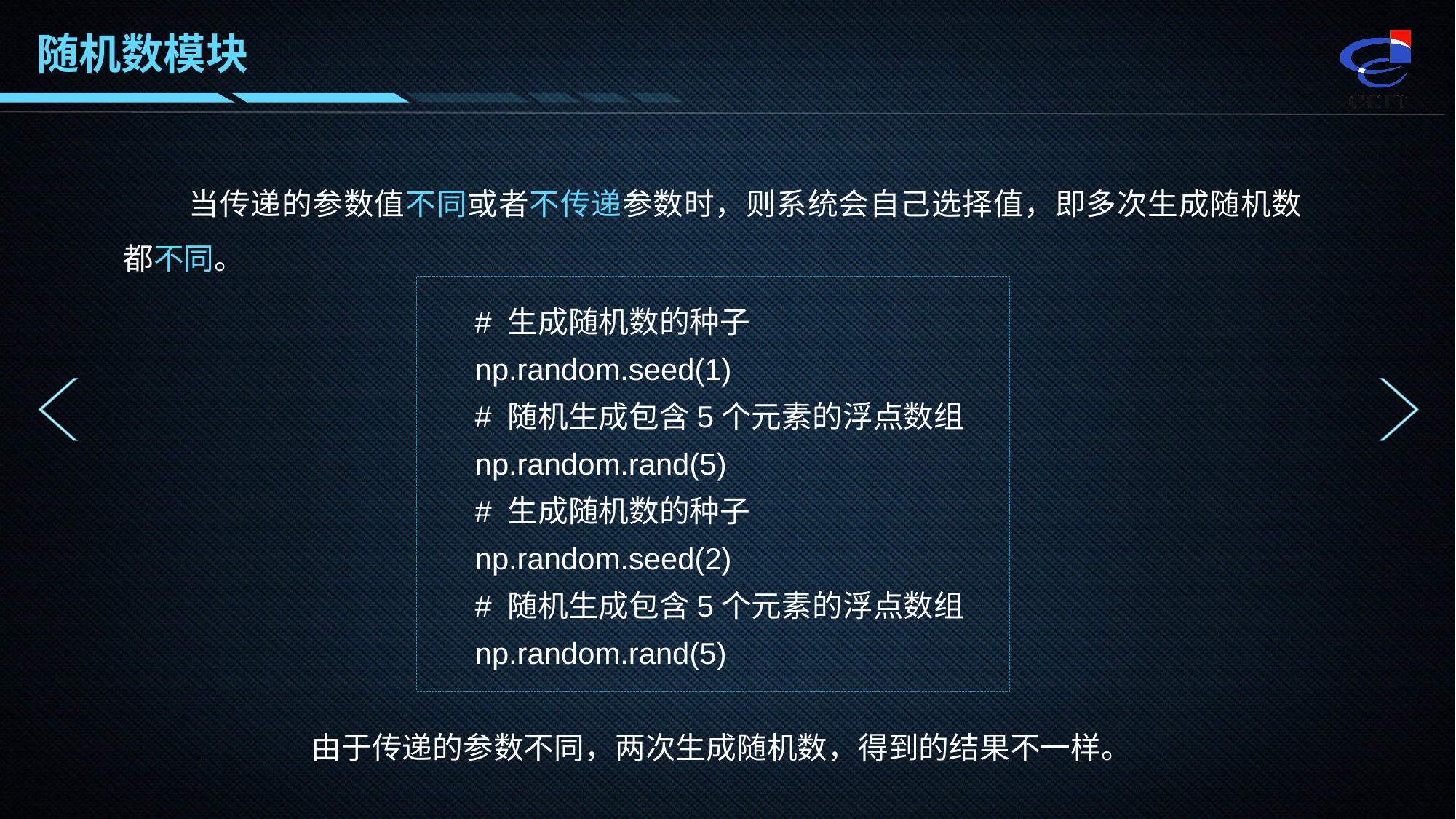

随机数模块
 当传递的参数值不同或者不传递参数时，则系统会自己选择值，即多次生成随机数都不同。

# 生成随机数的种子
np.random.seed(1)
# 随机生成包含5个元素的浮点数组
np.random.rand(5)
# 生成随机数的种子
np.random.seed(2)
# 随机生成包含5个元素的浮点数组
np.random.rand(5)
由于传递的参数不同，两次生成随机数，得到的结果不一样。